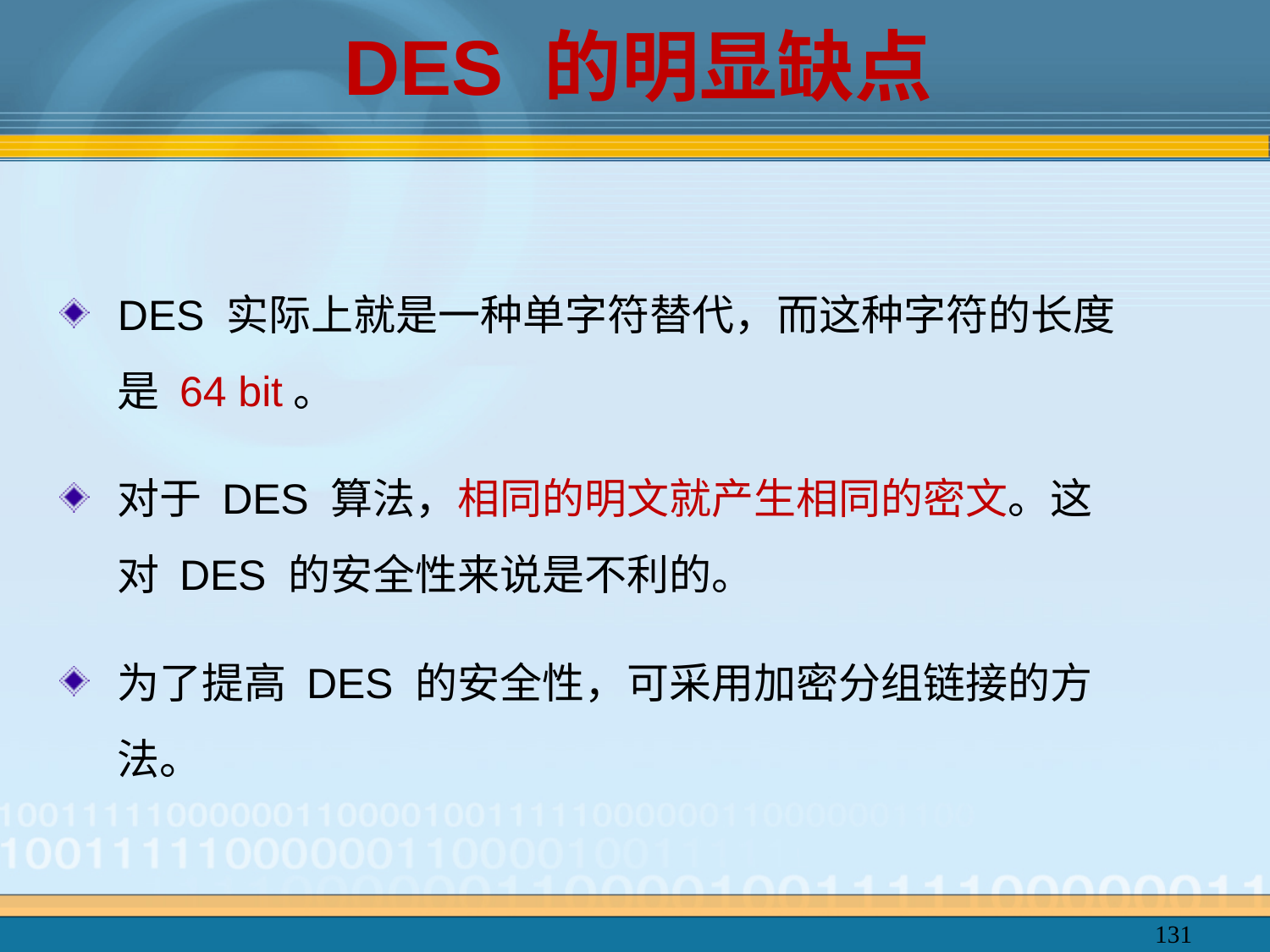

# DES 的明显缺点
DES 实际上就是一种单字符替代，而这种字符的长度是 64 bit。
对于 DES 算法，相同的明文就产生相同的密文。这对 DES 的安全性来说是不利的。
为了提高 DES 的安全性，可采用加密分组链接的方法。
131